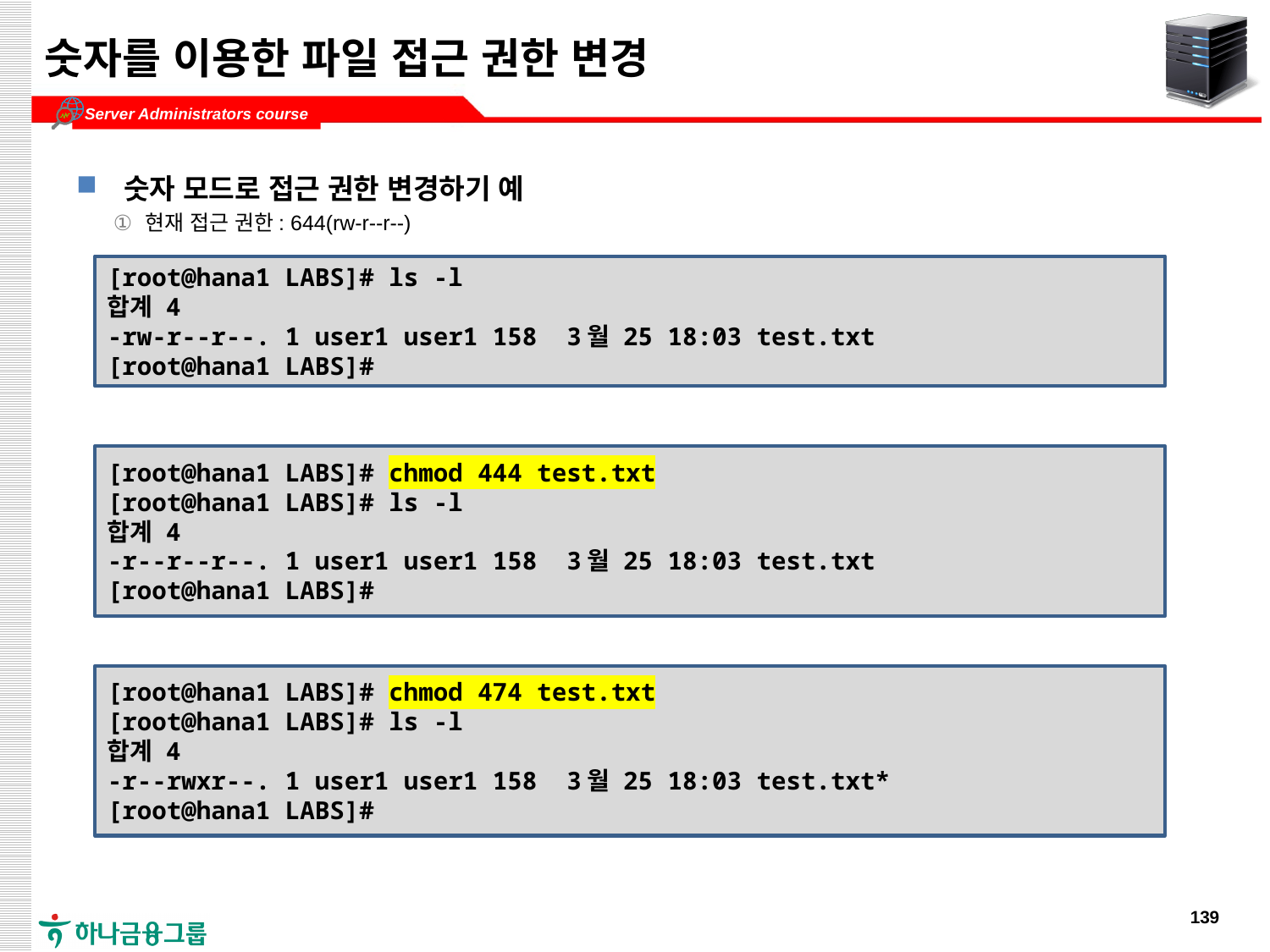

# 숫자를 이용한 파일 접근 권한 변경
숫자 모드로 접근 권한 변경하기 예
현재 접근 권한: 644(rw-r--r--)

소유자의 쓰기 권한을 제거:  r--r--r--이므로 444

그룹에 쓰기와 실행 권한을 부여: r--rwxr--이므로 474
[root@hana1 LABS]# ls -l
합계 4
-rw-r--r--. 1 user1 user1 158  3월 25 18:03 test.txt
[root@hana1 LABS]#
[root@hana1 LABS]# chmod 444 test.txt
[root@hana1 LABS]# ls -l
합계 4
-r--r--r--. 1 user1 user1 158  3월 25 18:03 test.txt
[root@hana1 LABS]#
[root@hana1 LABS]# chmod 474 test.txt
[root@hana1 LABS]# ls -l
합계 4
-r--rwxr--. 1 user1 user1 158  3월 25 18:03 test.txt*
[root@hana1 LABS]#